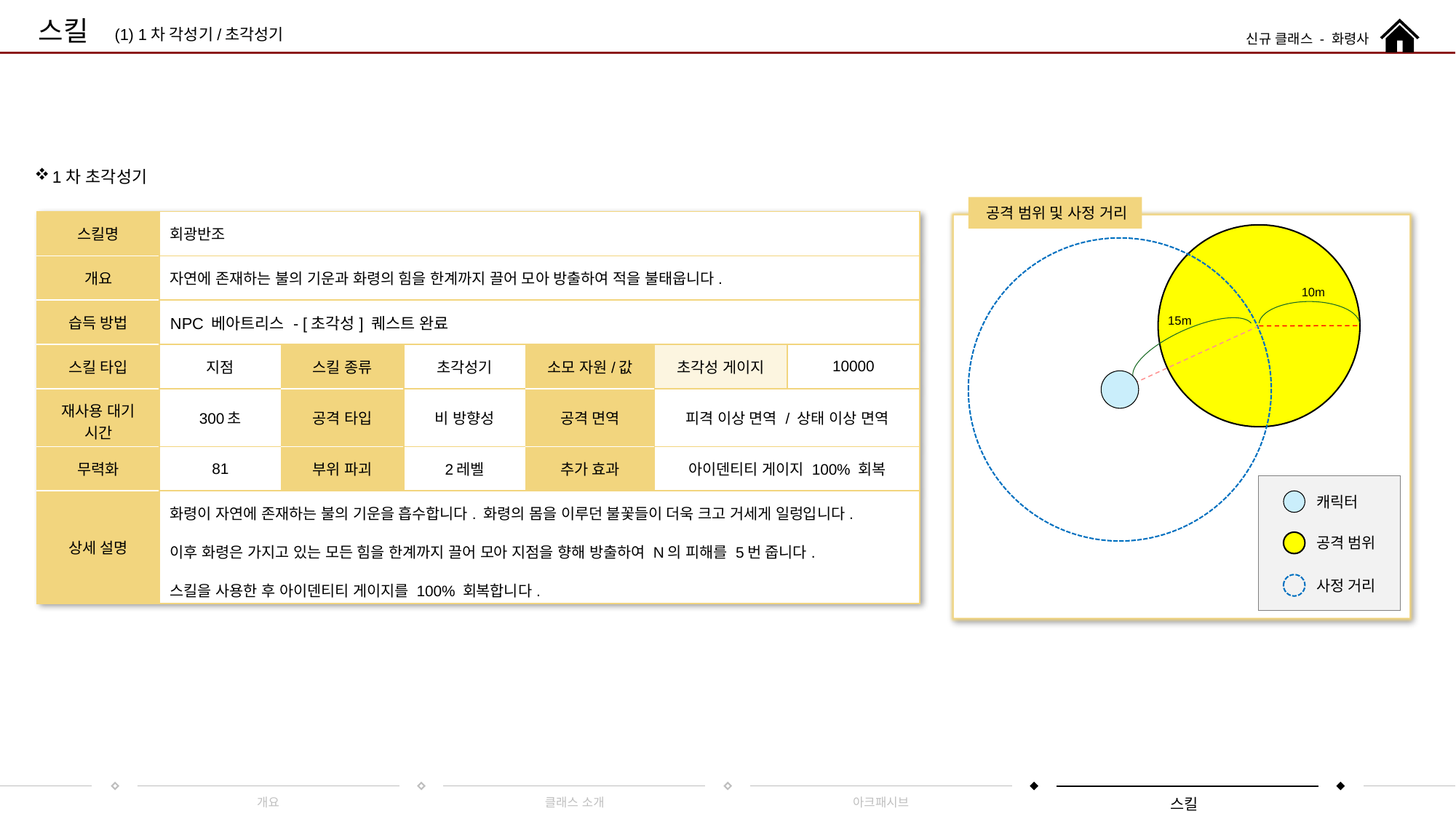

# 4.스킬 (1)1차 각성기/초각성기 - 1차 초각성기 소개
스킬

신규 클래스 - 화령사
(1) 1차 각성기/초각성기

1차 초각성기

공격 범위 및 사정 거리

| 스킬명 | 회광반조 |  |  |  |  |  |
| --- | --- | --- | --- | --- | --- | --- |
| 개요 | 자연에 존재하는 불의 기운과 화령의 힘을 한계까지 끌어 모아 방출하여 적을 불태웁니다. |  |  |  |  |  |
| 습득 방법 | NPC 베아트리스 - [초각성] 퀘스트 완료 |  |  |  |  |  |
| 스킬 타입 | 지점 | 스킬 종류 | 초각성기 | 소모 자원/값 | 초각성 게이지 | 10000 |
| 재사용 대기 시간 | 300초 | 공격 타입 | 비 방향성 | 공격 면역 | 피격 이상 면역 / 상태 이상 면역 |  |
| 무력화 | 81 | 부위 파괴 | 2레벨 | 추가 효과 | 아이덴티티 게이지 100% 회복 |  |
| 상세 설명 | 화령이 자연에 존재하는 불의 기운을 흡수합니다. 화령의 몸을 이루던 불꽃들이 더욱 크고 거세게 일렁입니다. 이후 화령은 가지고 있는 모든 힘을 한계까지 끌어 모아 지점을 향해 방출하여 N의 피해를 5번 줍니다. 스킬을 사용한 후 아이덴티티 게이지를 100% 회복합니다. |  |  |  |  |  |

10m

15m

캐릭터

공격 범위

사정 거리

개요
클래스 소개
아크패시브
스킬